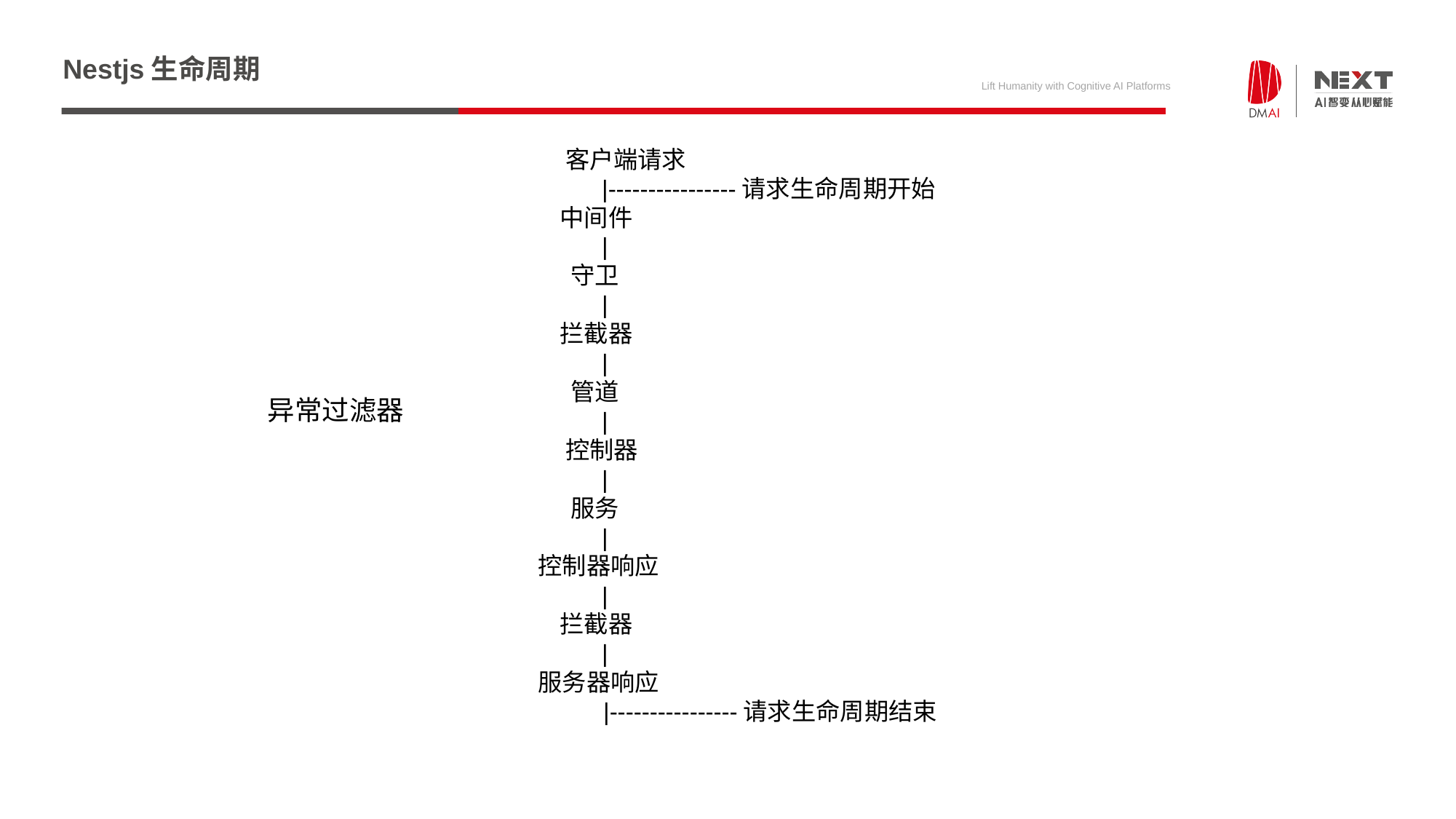

# Nestjs生命周期
            客户端请求
                |----------------请求生命周期开始
           中间件
                |
             守卫
                |
           拦截器
                |
             管道
                |
            控制器
                |
             服务
                |
       控制器响应
                |
           拦截器
                |
       服务器响应
	|----------------请求生命周期结束
异常过滤器